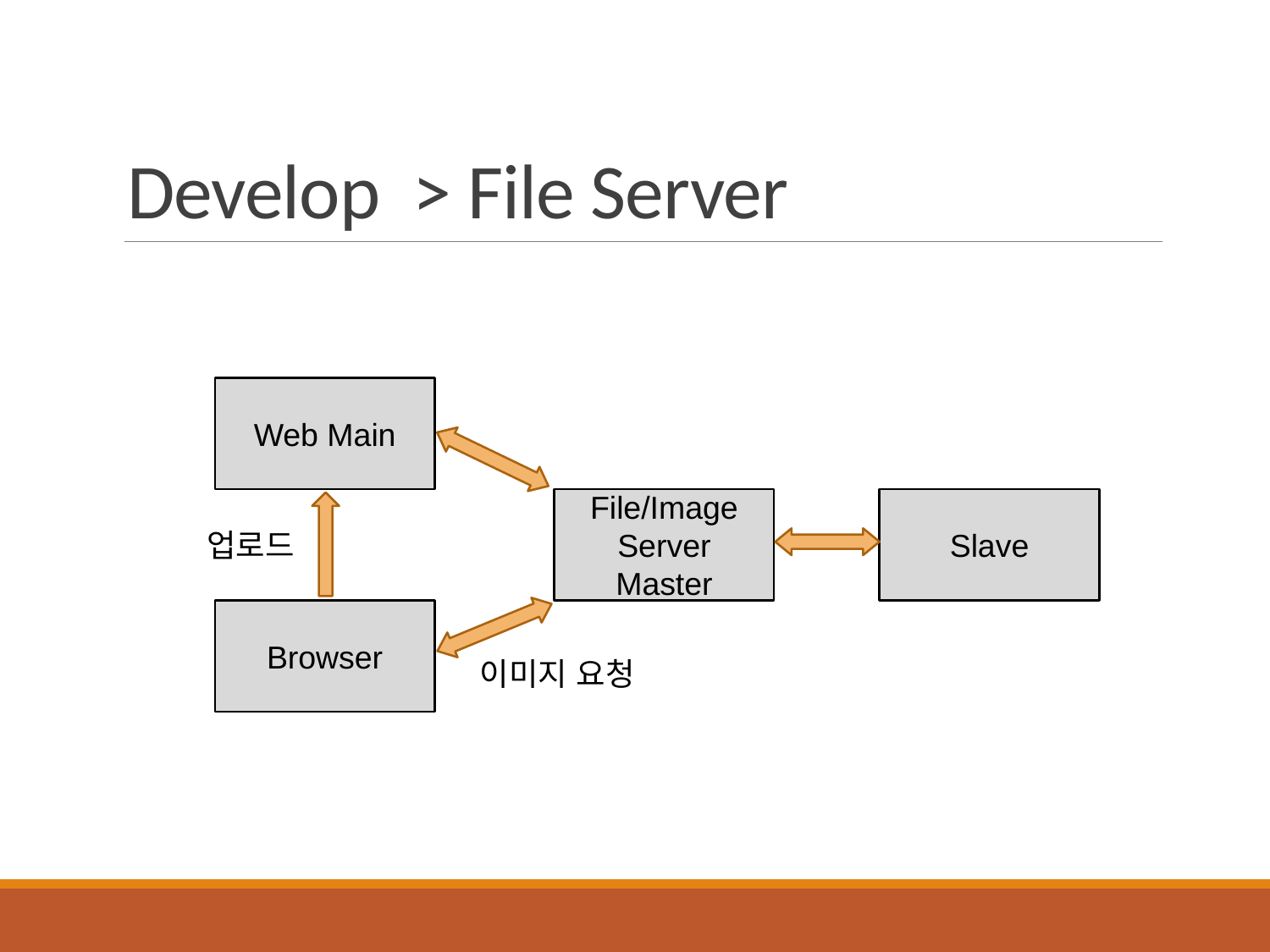

# Develop  > File Server
Web Main

File/Image
Server
Master
Slave
업로드

Browser

이미지 요청